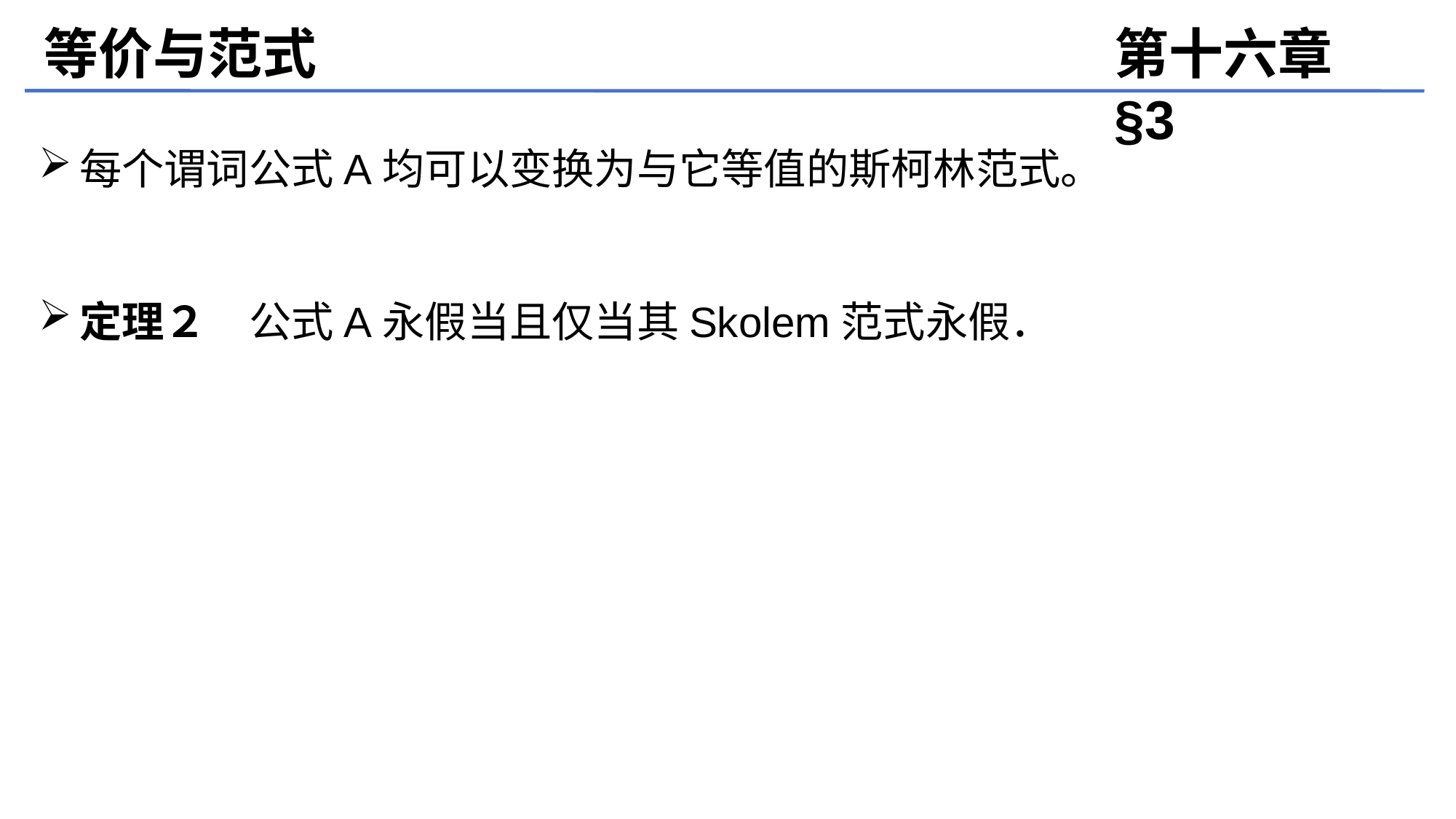

等价与范式
第十六章 §3
每个谓词公式A均可以变换为与它等值的斯柯林范式。

定理２　公式A永假当且仅当其Skolem范式永假．